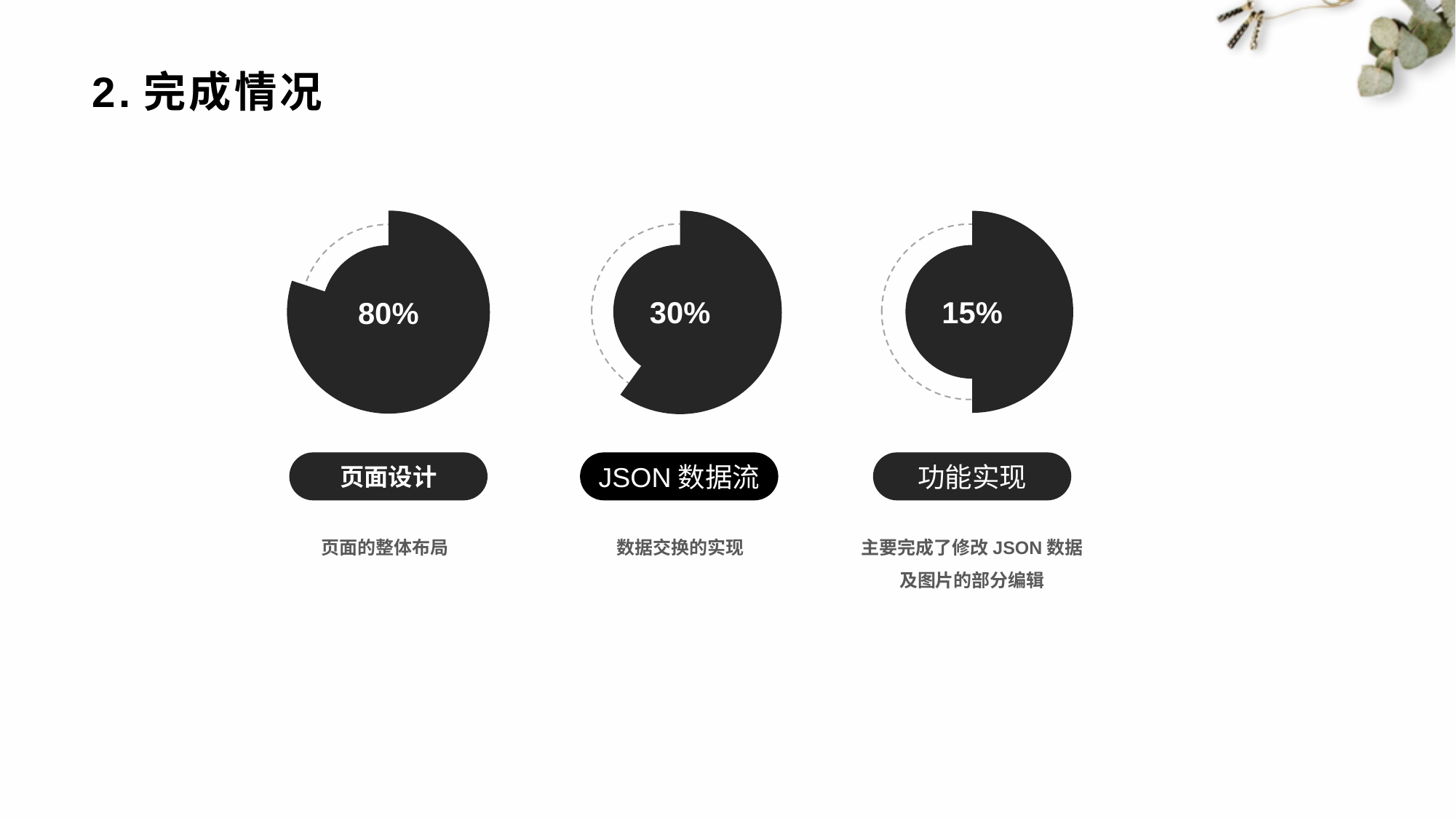

# 2.完成情况

### Chart

| Category | 销售额 |
|---|---|
| 实占百分比 | 80.0 |
| 余下（自动计算，无需修改) | 20.0 |
80%

### Chart

| Category | 销售额 |
|---|---|
| 实占百分比 | 60.0 |
| 余下（自动计算，无需修改) | 40.0 |
30%

### Chart

| Category | 销售额 |
|---|---|
| 实占百分比 | 50.0 |
| 余下（自动计算，无需修改) | 50.0 |
15%
页面设计
JSON数据流
功能实现
页面的整体布局
数据交换的实现
主要完成了修改JSON数据及图片的部分编辑